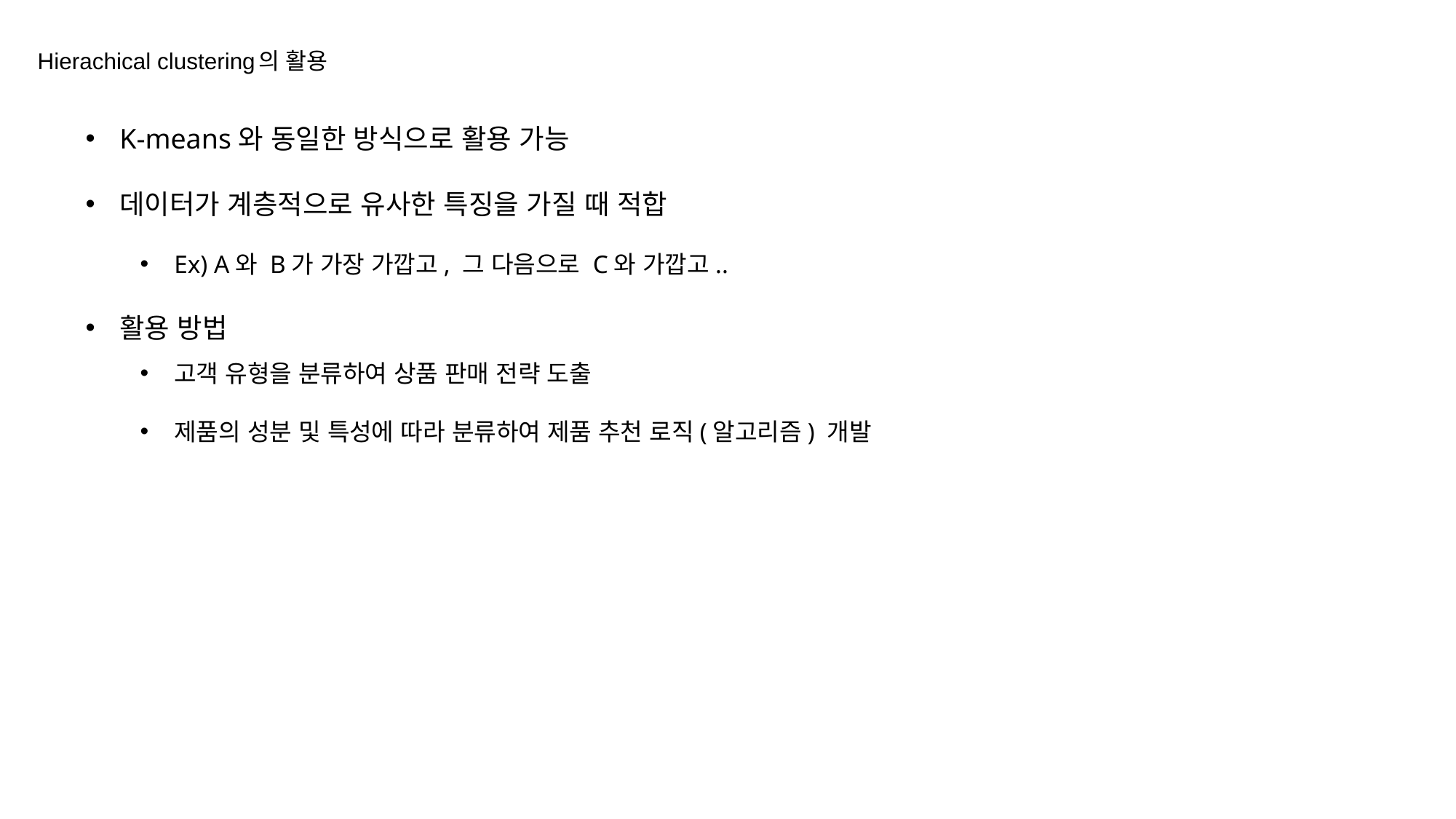

# Hierachical clustering의 활용
K-means와 동일한 방식으로 활용 가능
데이터가 계층적으로 유사한 특징을 가질 때 적합
Ex) A와 B가 가장 가깝고, 그 다음으로 C와 가깝고..
활용 방법
고객 유형을 분류하여 상품 판매 전략 도출
제품의 성분 및 특성에 따라 분류하여 제품 추천 로직(알고리즘) 개발